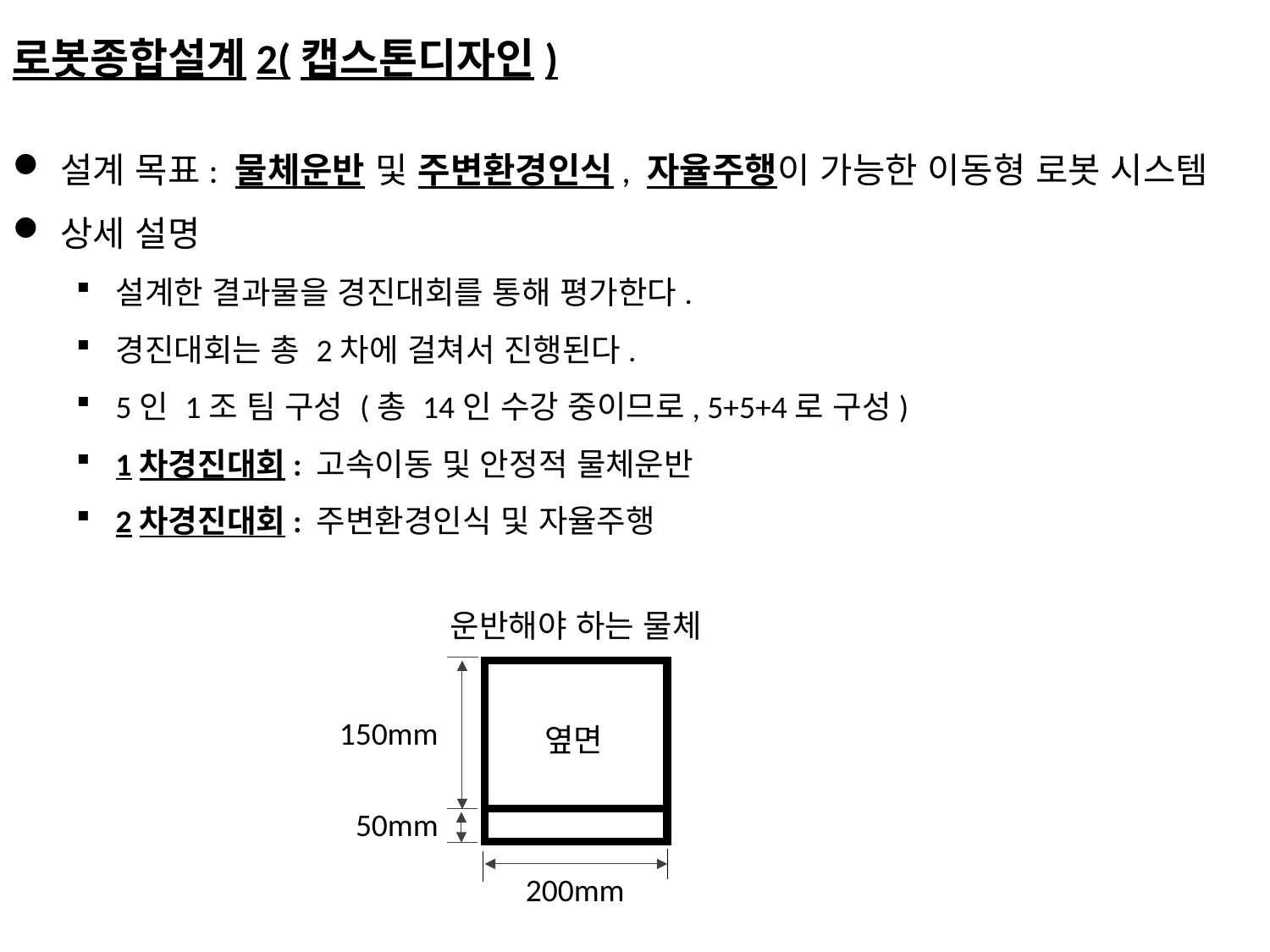

로봇종합설계2(캡스톤디자인)

설계 목표: 물체운반 및 주변환경인식, 자율주행이 가능한 이동형 로봇 시스템
상세 설명
설계한 결과물을 경진대회를 통해 평가한다.
경진대회는 총 2차에 걸쳐서 진행된다.
5인 1조 팀 구성 (총 14인 수강 중이므로, 5+5+4로 구성)
1차경진대회: 고속이동 및 안정적 물체운반
2차경진대회: 주변환경인식 및 자율주행

운반해야 하는 물체

150mm
옆면
50mm
200mm